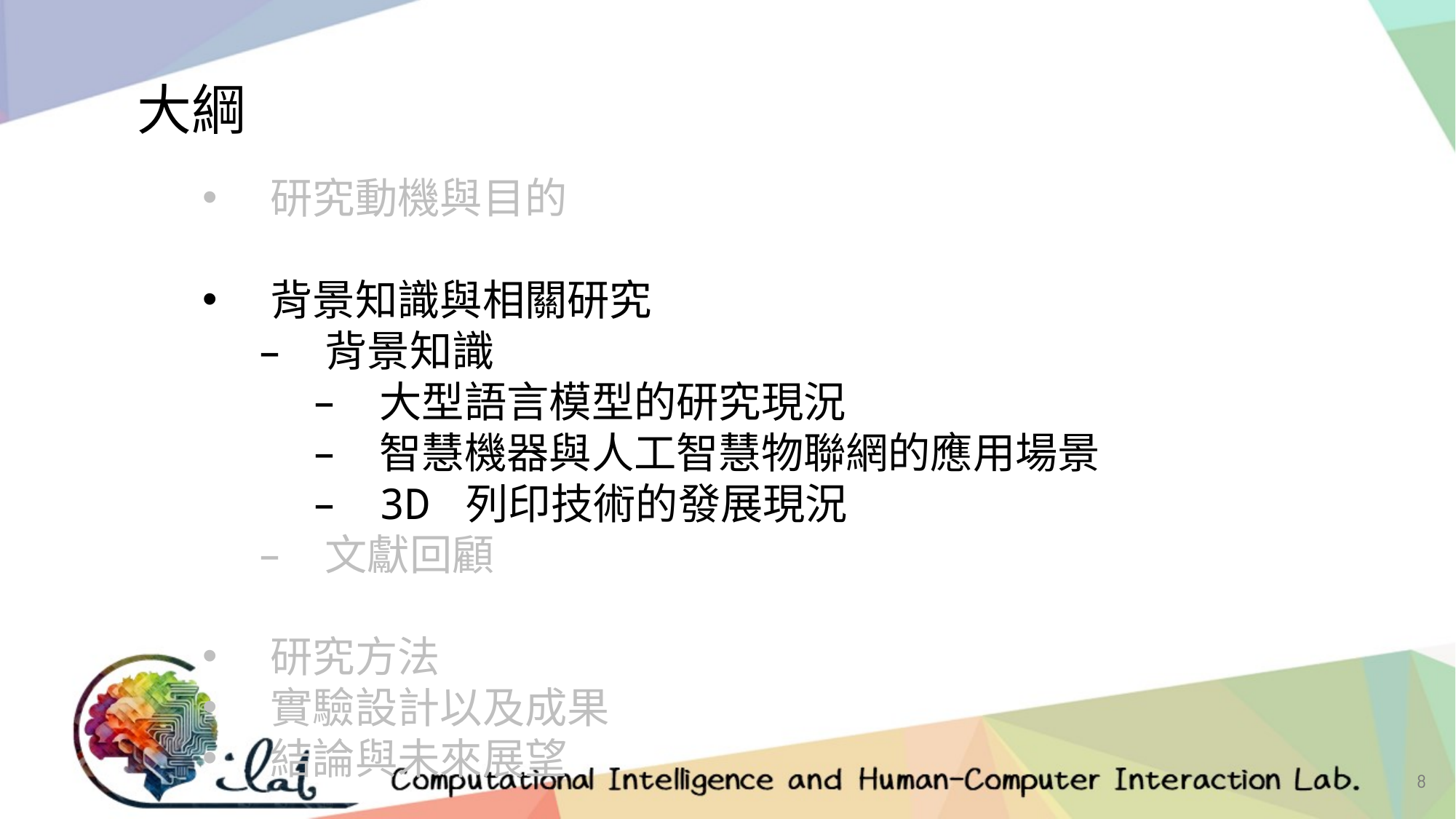

大綱
研究動機與目的

背景知識與相關研究
背景知識
大型語言模型的研究現況
智慧機器與人工智慧物聯網的應用場景
3D 列印技術的發展現況
文獻回顧

研究方法
實驗設計以及成果
結論與未來展望
8